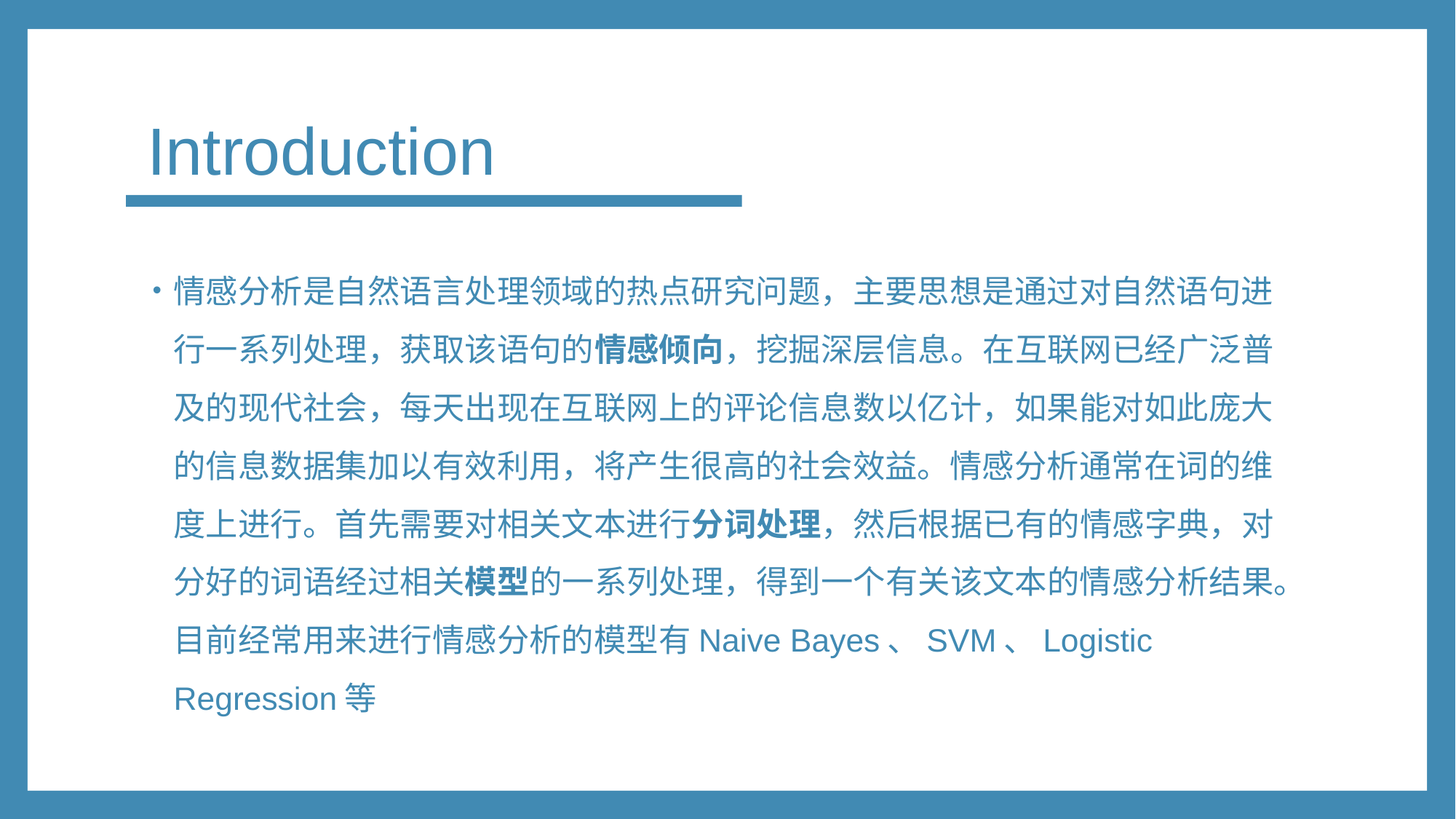

# Introduction

情感分析是自然语言处理领域的热点研究问题，主要思想是通过对自然语句进行一系列处理，获取该语句的情感倾向，挖掘深层信息。在互联网已经广泛普及的现代社会，每天出现在互联网上的评论信息数以亿计，如果能对如此庞大的信息数据集加以有效利用，将产生很高的社会效益。情感分析通常在词的维度上进行。首先需要对相关文本进行分词处理，然后根据已有的情感字典，对分好的词语经过相关模型的一系列处理，得到一个有关该文本的情感分析结果。目前经常用来进行情感分析的模型有Naive Bayes、SVM、Logistic Regression等